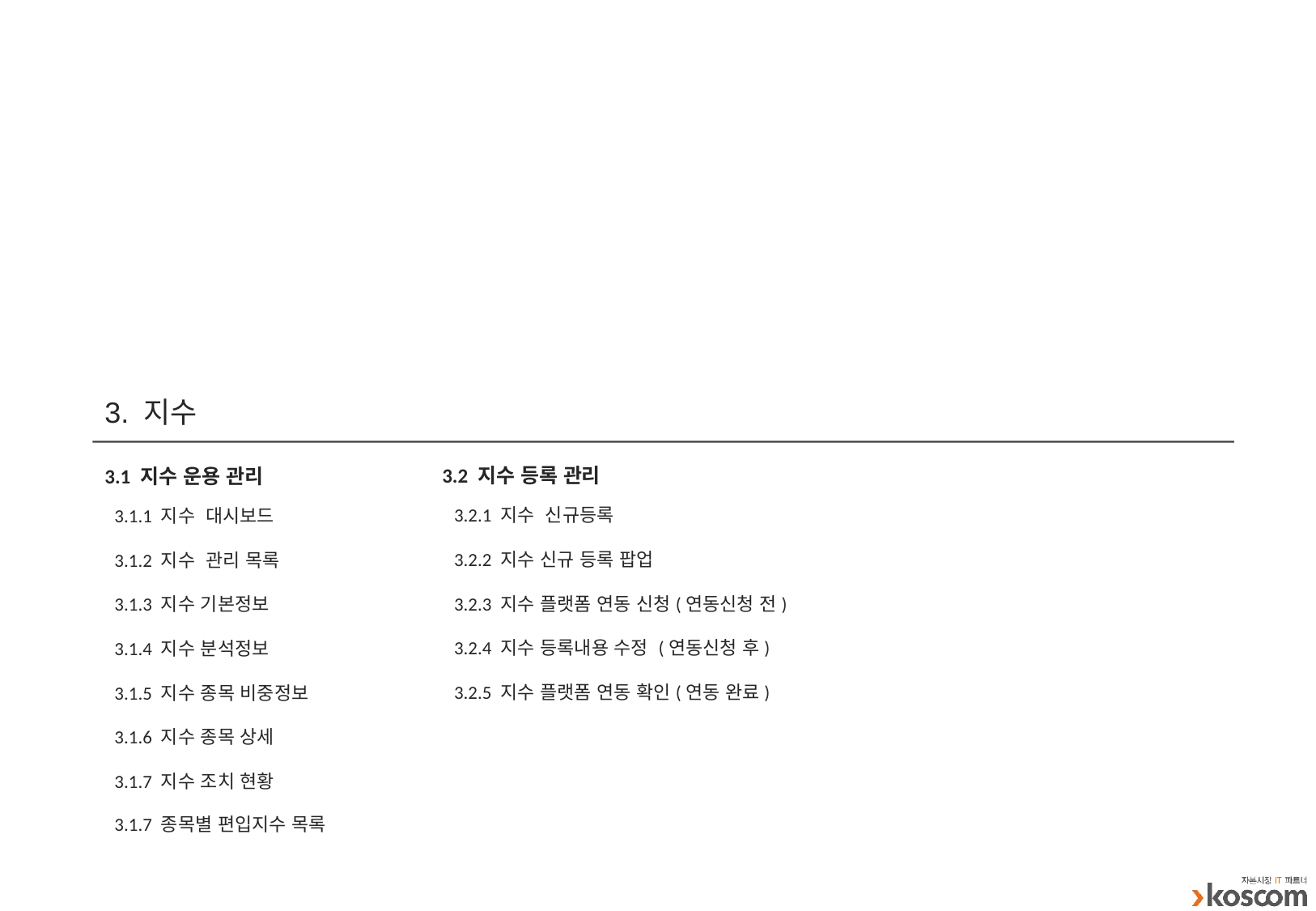

# 3. 지수
3.2 지수 등록 관리
3.1 지수 운용 관리
3.2.1 지수  신규등록
3.1.1 지수  대시보드
3.2.2 지수 신규 등록 팝업
3.1.2 지수  관리 목록
3.2.3 지수 플랫폼 연동 신청(연동신청 전)
3.1.3 지수 기본정보
3.2.4 지수 등록내용 수정 (연동신청 후)
3.1.4 지수 분석정보
3.2.5 지수 플랫폼 연동 확인(연동 완료)
3.1.5 지수 종목 비중정보
3.1.6 지수 종목 상세
3.1.7 지수 조치 현황
3.1.7 종목별 편입지수 목록